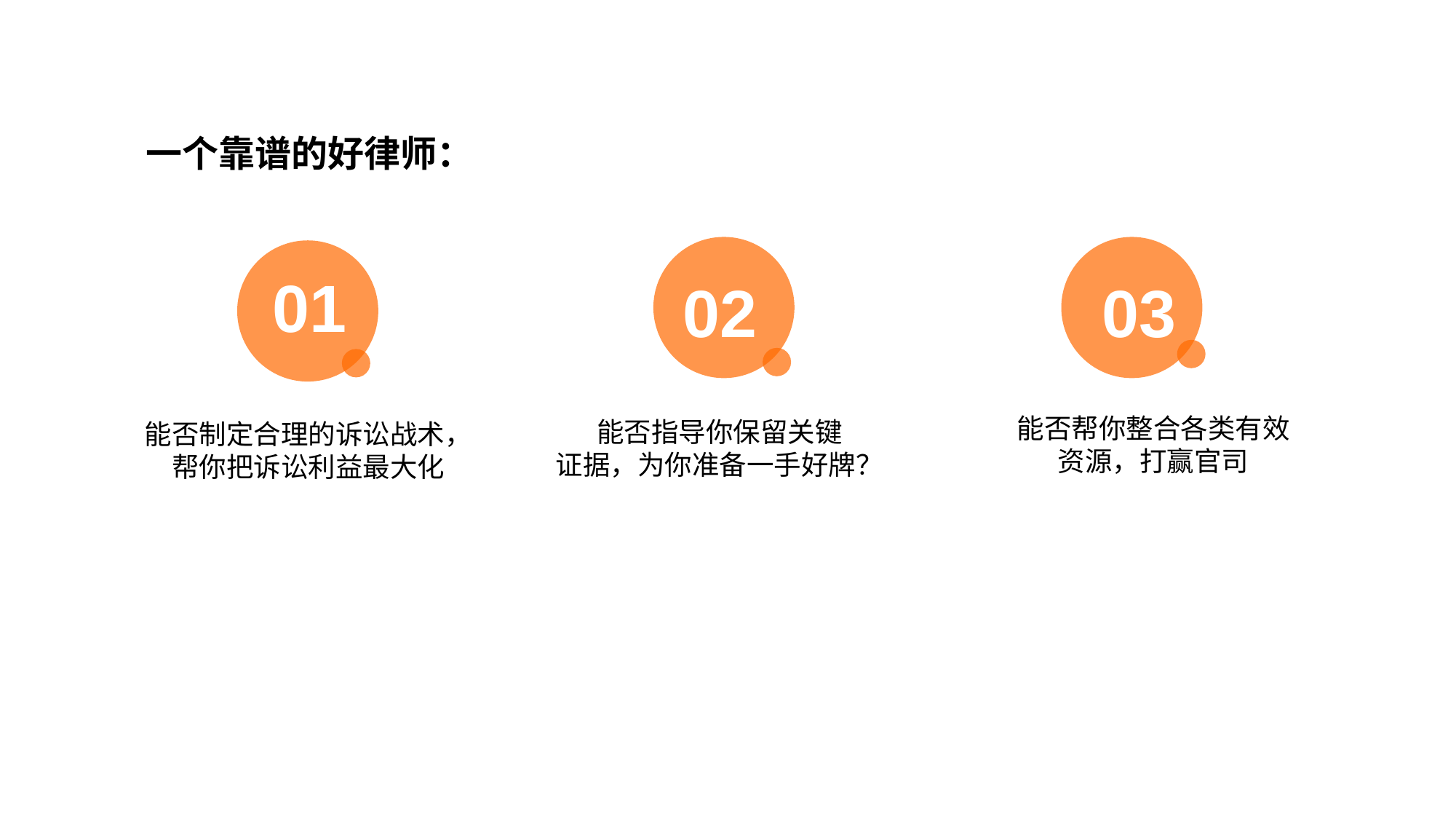

目录展示如果想增加/去除观点数量，复制增加/去除，间距均分
一个靠谱的好律师：

01
02
03

能否帮你整合各类有效
资源，打赢官司
能否指导你保留关键
证据，为你准备一手好牌？
能否制定合理的诉讼战术，
帮你把诉讼利益最大化